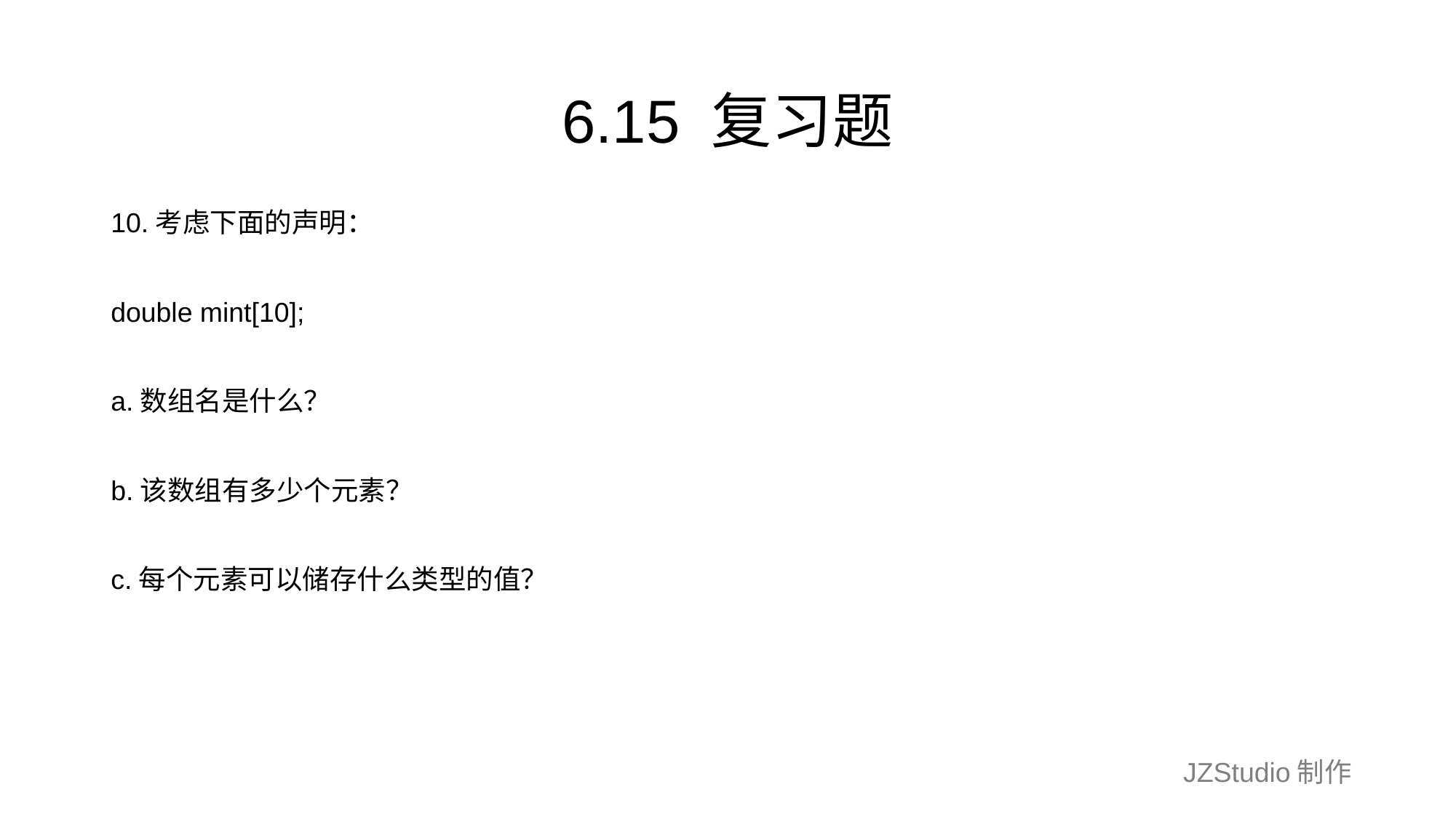

# 6.15 复习题
10.考虑下面的声明：

double mint[10];

a.数组名是什么？

b.该数组有多少个元素？

c.每个元素可以储存什么类型的值？